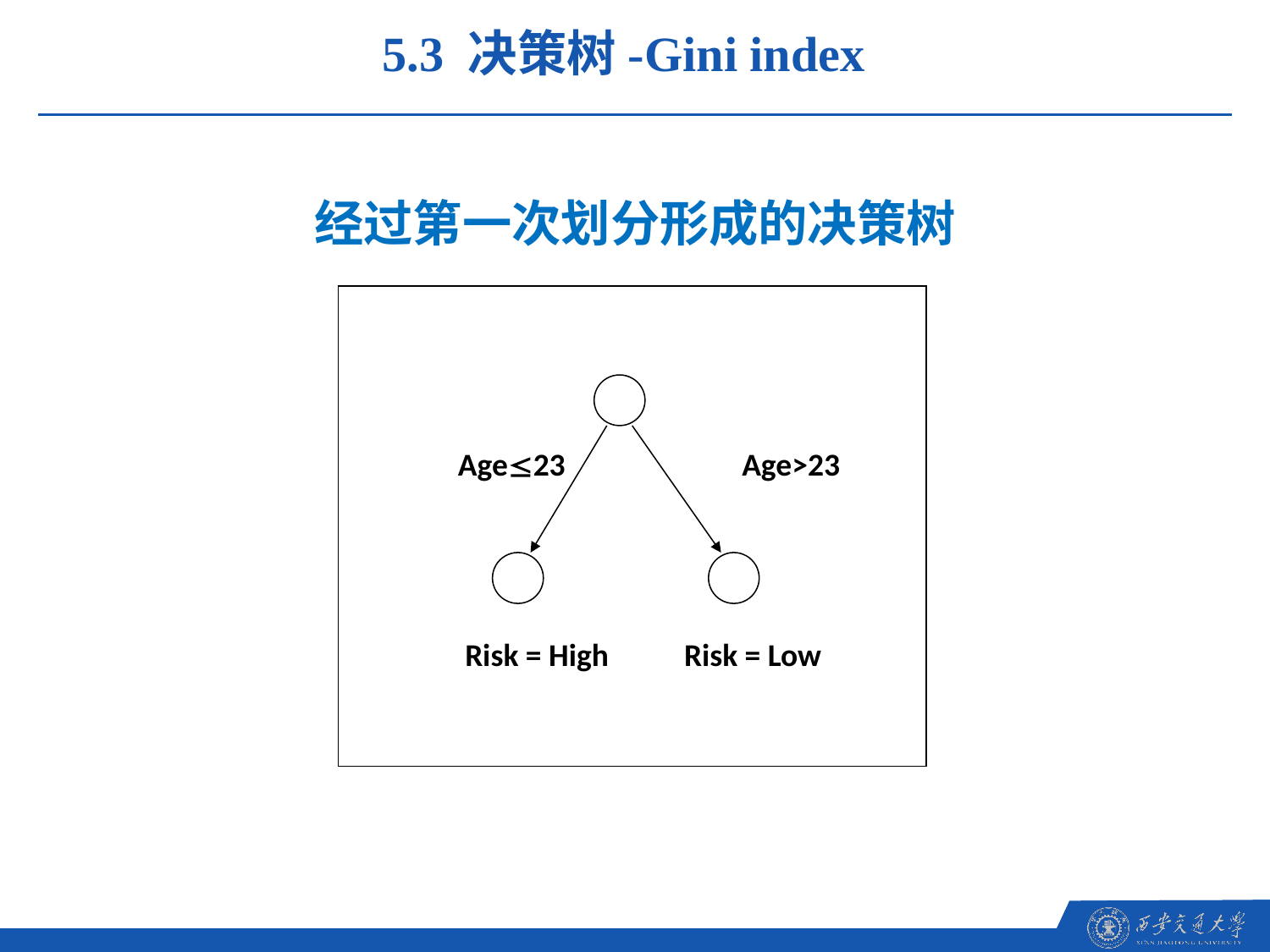

5.3 决策树-Gini index

经过第一次划分形成的决策树

Age≤23
Age>23

Risk = High
Risk = Low